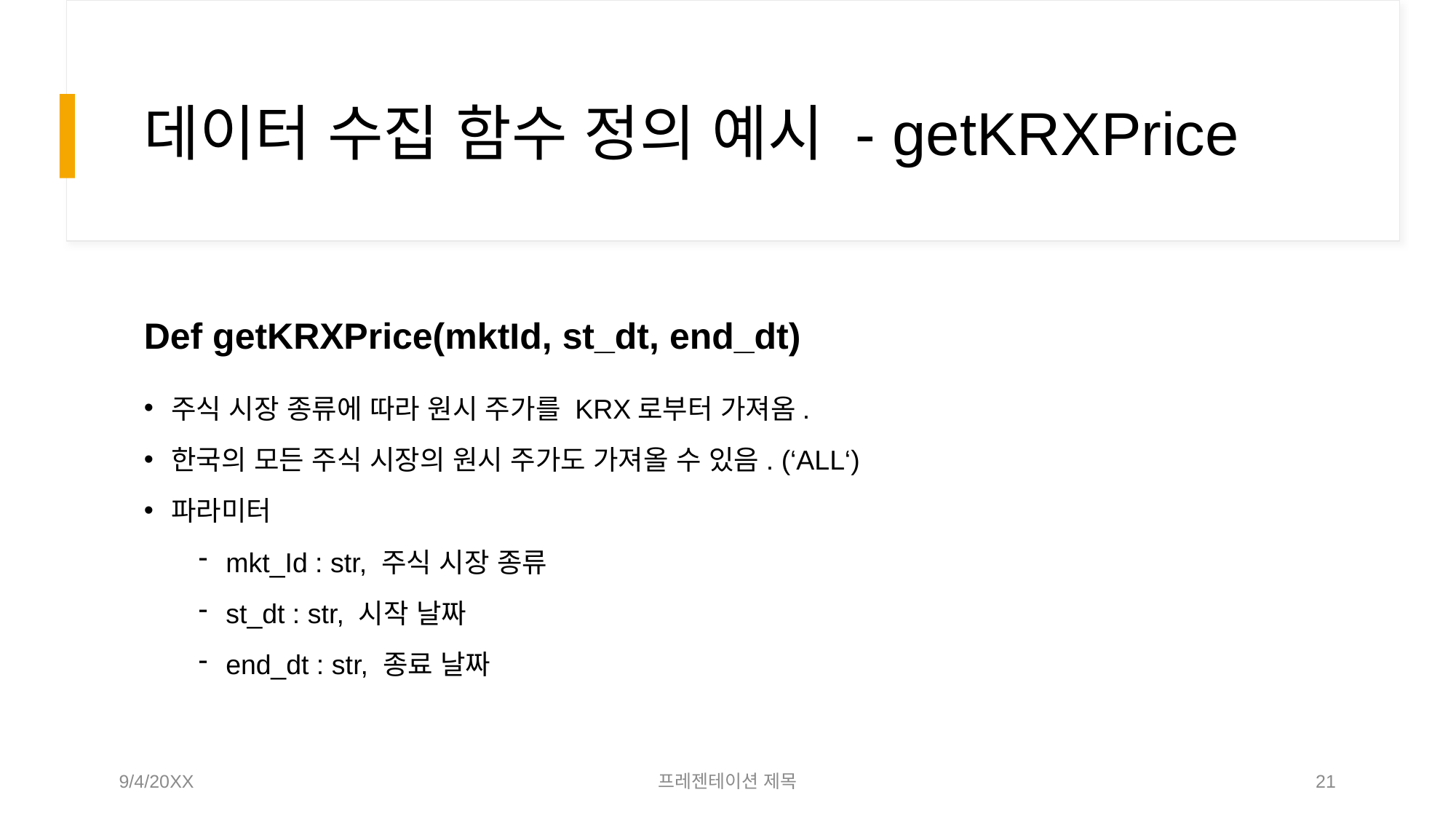

# 데이터 수집 함수 정의 예시 - getKRXPrice
Def getKRXPrice(mktId, st_dt, end_dt)
주식 시장 종류에 따라 원시 주가를 KRX로부터 가져옴.
한국의 모든 주식 시장의 원시 주가도 가져올 수 있음. (‘ALL‘)
파라미터
mkt_Id : str, 주식 시장 종류
st_dt : str, 시작 날짜
end_dt : str, 종료 날짜
9/4/20XX
프레젠테이션 제목
21